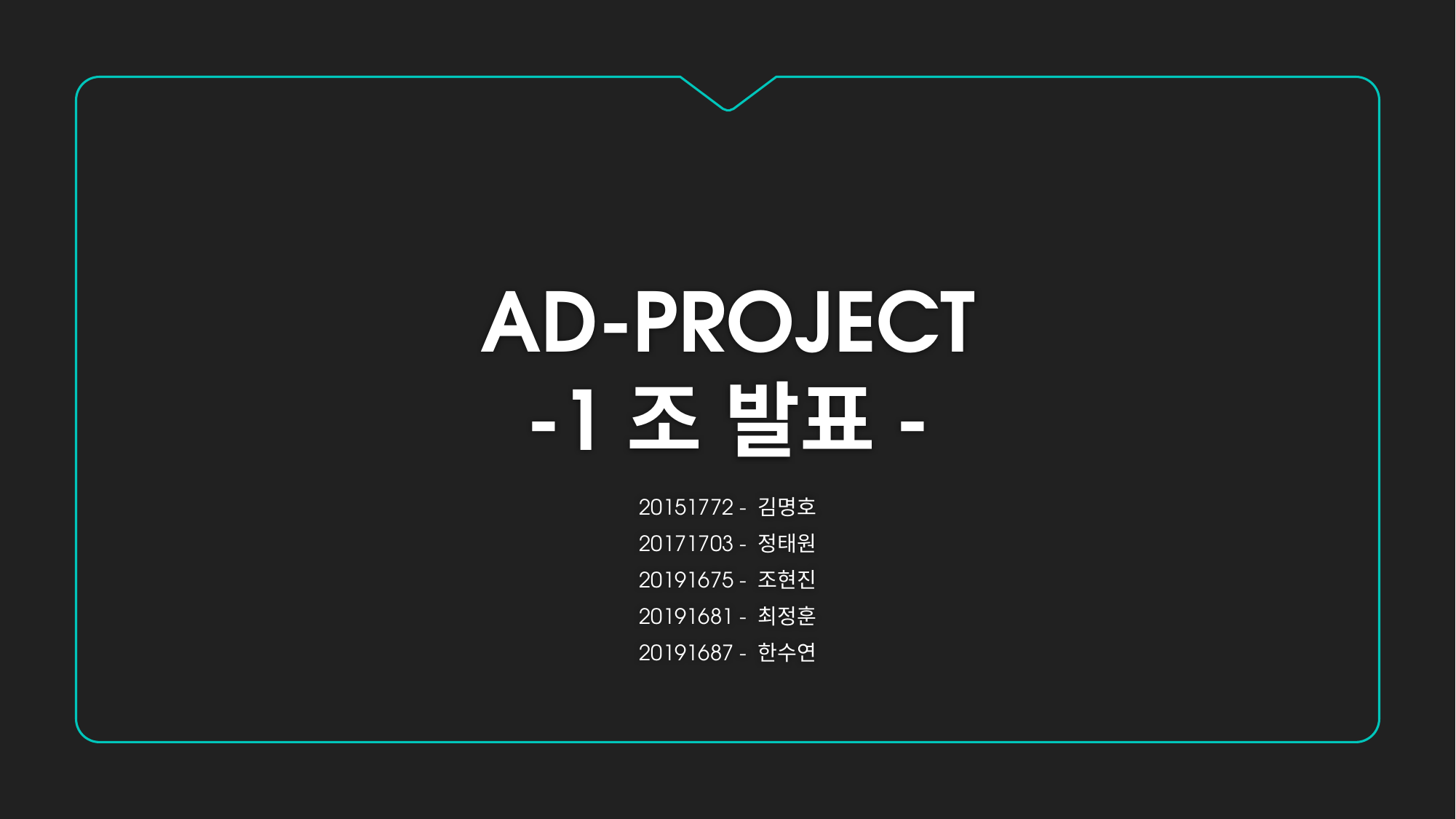

# AD-PROJECT -1조 발표-
20151772 - 김명호
20171703 - 정태원
20191675 - 조현진
20191681 - 최정훈
20191687 - 한수연